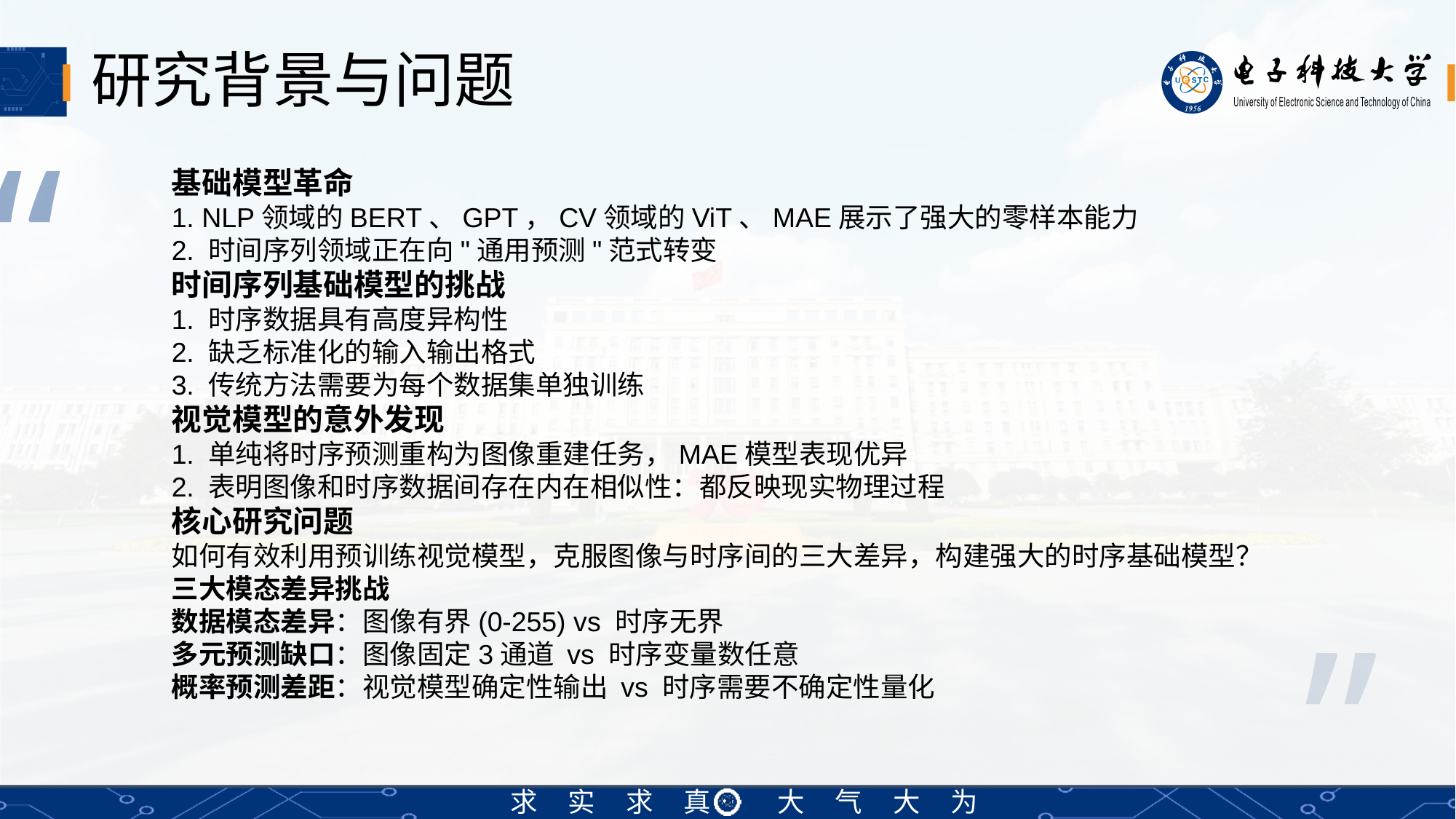

# 研究背景与问题
“
基础模型革命
1. NLP领域的BERT、GPT，CV领域的ViT、MAE展示了强大的零样本能力
2. 时间序列领域正在向"通用预测"范式转变
时间序列基础模型的挑战
1. 时序数据具有高度异构性
2. 缺乏标准化的输入输出格式
3. 传统方法需要为每个数据集单独训练
视觉模型的意外发现
1. 单纯将时序预测重构为图像重建任务，MAE模型表现优异
2. 表明图像和时序数据间存在内在相似性：都反映现实物理过程
核心研究问题
如何有效利用预训练视觉模型，克服图像与时序间的三大差异，构建强大的时序基础模型？
三大模态差异挑战
数据模态差异：图像有界(0-255) vs 时序无界
多元预测缺口：图像固定3通道 vs 时序变量数任意
概率预测差距：视觉模型确定性输出 vs 时序需要不确定性量化

”